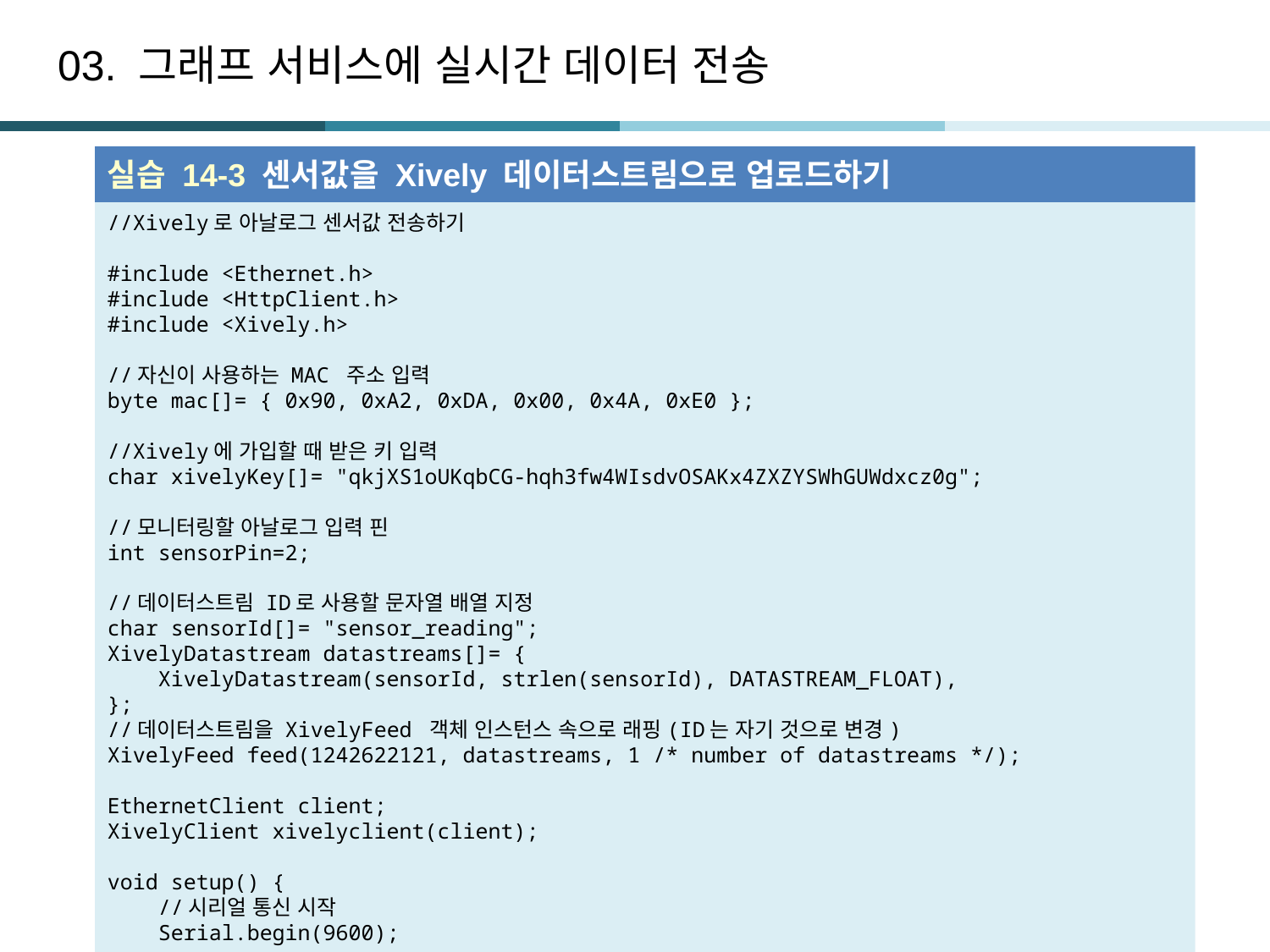

# 03. 그래프 서비스에 실시간 데이터 전송
실습 14-3 센서값을 Xively 데이터스트림으로 업로드하기
//Xively로 아날로그 센서값 전송하기

#include <Ethernet.h>
#include <HttpClient.h>
#include <Xively.h>

//자신이 사용하는 MAC 주소 입력
byte mac[]= { 0x90, 0xA2, 0xDA, 0x00, 0x4A, 0xE0 };

//Xively에 가입할 때 받은 키 입력
char xivelyKey[]= "qkjXS1oUKqbCG-hqh3fw4WIsdvOSAKx4ZXZYSWhGUWdxcz0g";

//모니터링할 아날로그 입력 핀
int sensorPin=2;

//데이터스트림 ID로 사용할 문자열 배열 지정
char sensorId[]= "sensor_reading";
XivelyDatastream datastreams[]= {
    XivelyDatastream(sensorId, strlen(sensorId), DATASTREAM_FLOAT),
};
//데이터스트림을 XivelyFeed 객체 인스턴스 속으로 래핑(ID는 자기 것으로 변경)
XivelyFeed feed(1242622121, datastreams, 1 /* number of datastreams */);

EthernetClient client;
XivelyClient xivelyclient(client);

void setup() {
    //시리얼 통신 시작
    Serial.begin(9600);